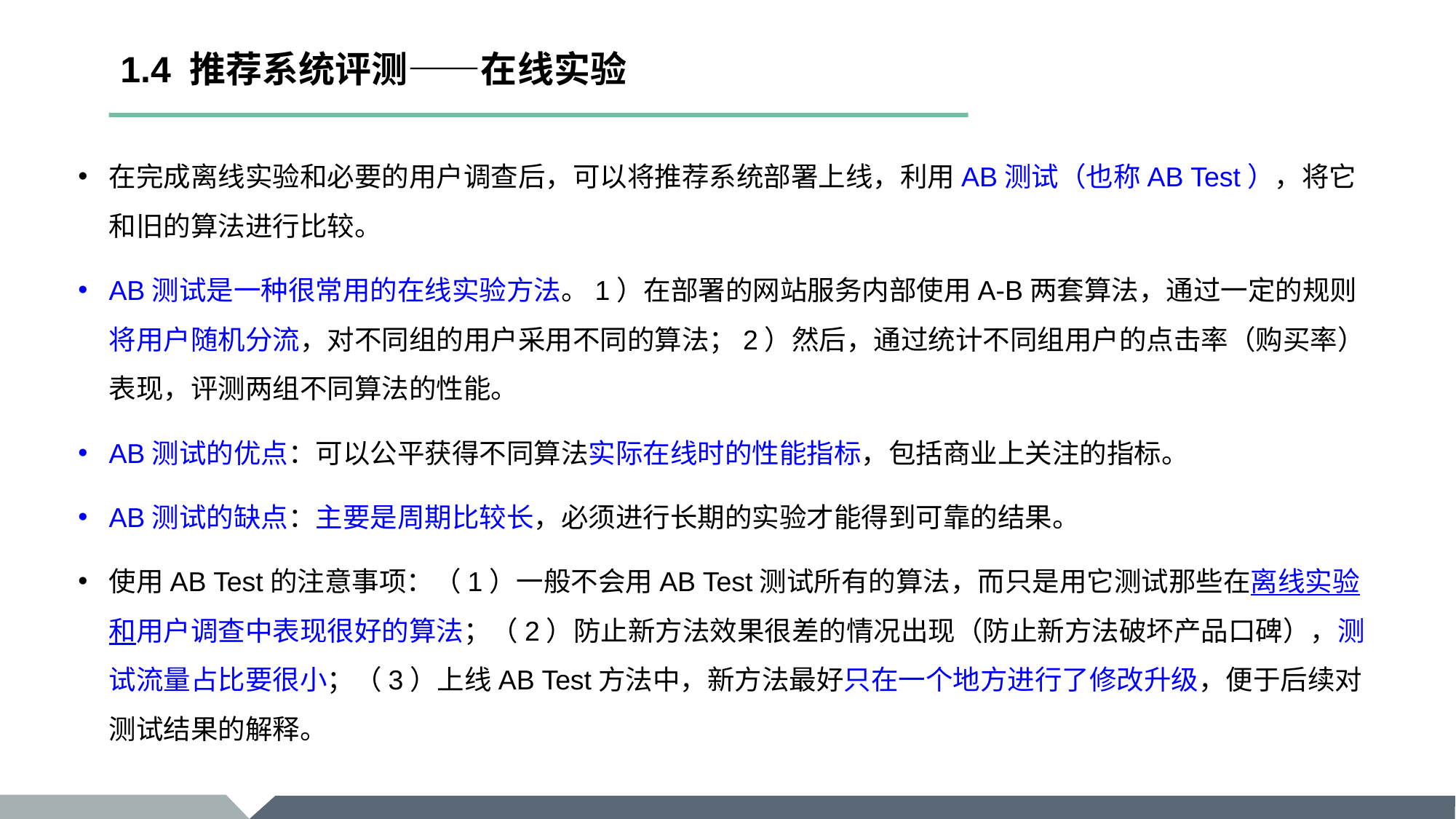

# 1.4 推荐系统评测——在线实验
在完成离线实验和必要的用户调查后，可以将推荐系统部署上线，利用AB测试（也称AB Test），将它和旧的算法进行比较。
AB测试是一种很常用的在线实验方法。1）在部署的网站服务内部使用A-B两套算法，通过一定的规则将用户随机分流，对不同组的用户采用不同的算法；2）然后，通过统计不同组用户的点击率（购买率）表现，评测两组不同算法的性能。
AB测试的优点：可以公平获得不同算法实际在线时的性能指标，包括商业上关注的指标。
AB测试的缺点：主要是周期比较长，必须进行长期的实验才能得到可靠的结果。
使用AB Test的注意事项：（1）一般不会用AB Test测试所有的算法，而只是用它测试那些在离线实验和用户调查中表现很好的算法；（2）防止新方法效果很差的情况出现（防止新方法破坏产品口碑），测试流量占比要很小；（3）上线AB Test方法中，新方法最好只在一个地方进行了修改升级，便于后续对测试结果的解释。